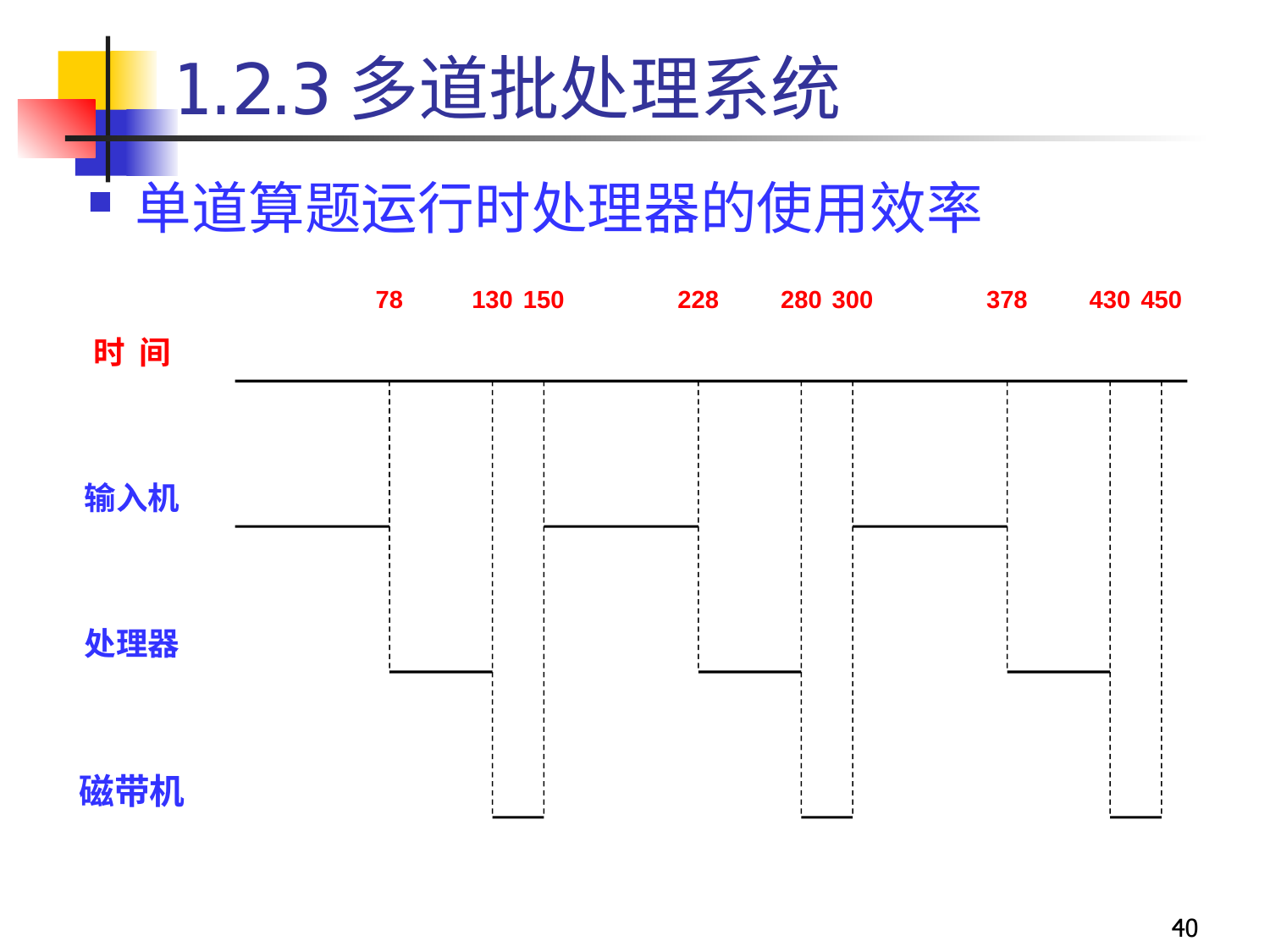

1.2.3多道批处理系统
单道算题运行时处理器的使用效率

78
130
150
228
280
300
378
430
450
时  间

输入机
处理器
磁带机
40